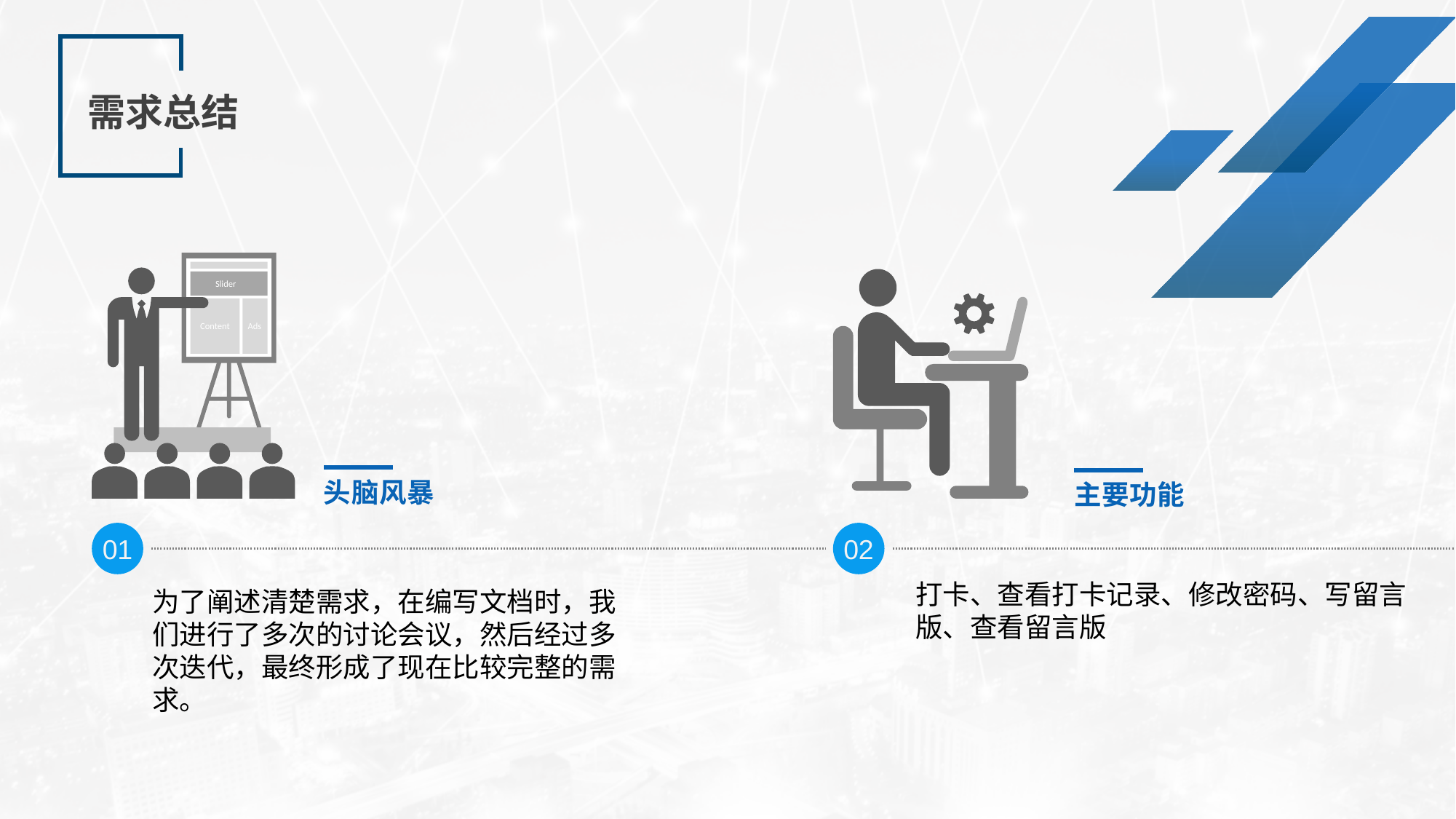

需求总结

Slider

Content
Ads

头脑风暴
主要功能

01

02
打卡、查看打卡记录、修改密码、写留言版、查看留言版
为了阐述清楚需求，在编写文档时，我们进行了多次的讨论会议，然后经过多次迭代，最终形成了现在比较完整的需求。